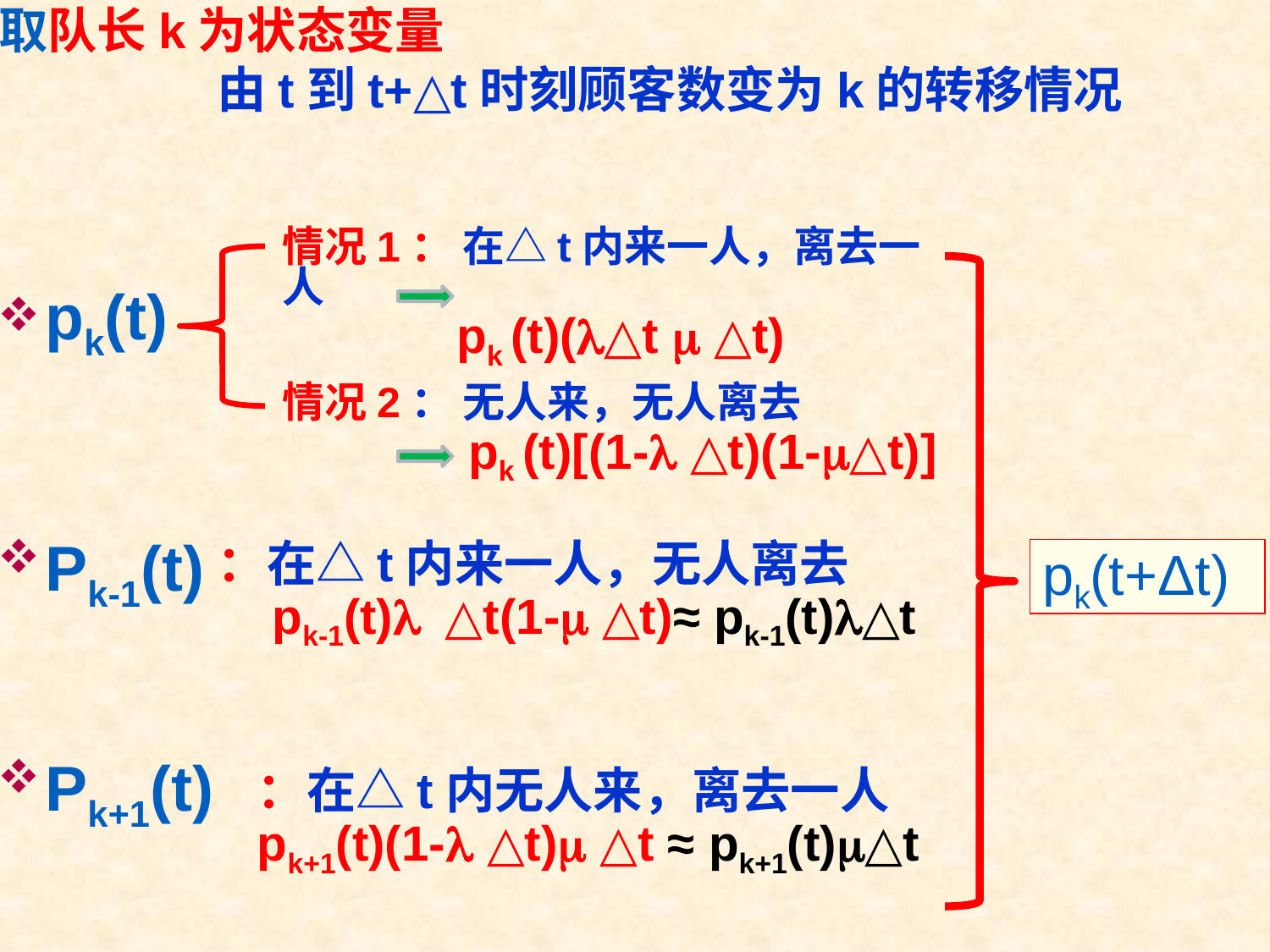

取队长k为状态变量
# 由t到t+△t时刻顾客数变为k的转移情况
情况1： 在△t内来一人，离去一人
	    pk (t)(λ△t μ △t)

pk(t)

情况2： 无人来，无人离去
	     pk (t)[(1-λ △t)(1-μ△t)]

Pk-1(t)
：在△t内来一人，无人离去
    pk-1(t)λ △t(1-μ △t)≈ pk-1(t)λ△t

pk(t+Δt)
Pk+1(t)
：在△t内无人来，离去一人
pk+1(t)(1-λ △t)μ △t ≈ pk+1(t)μ△t